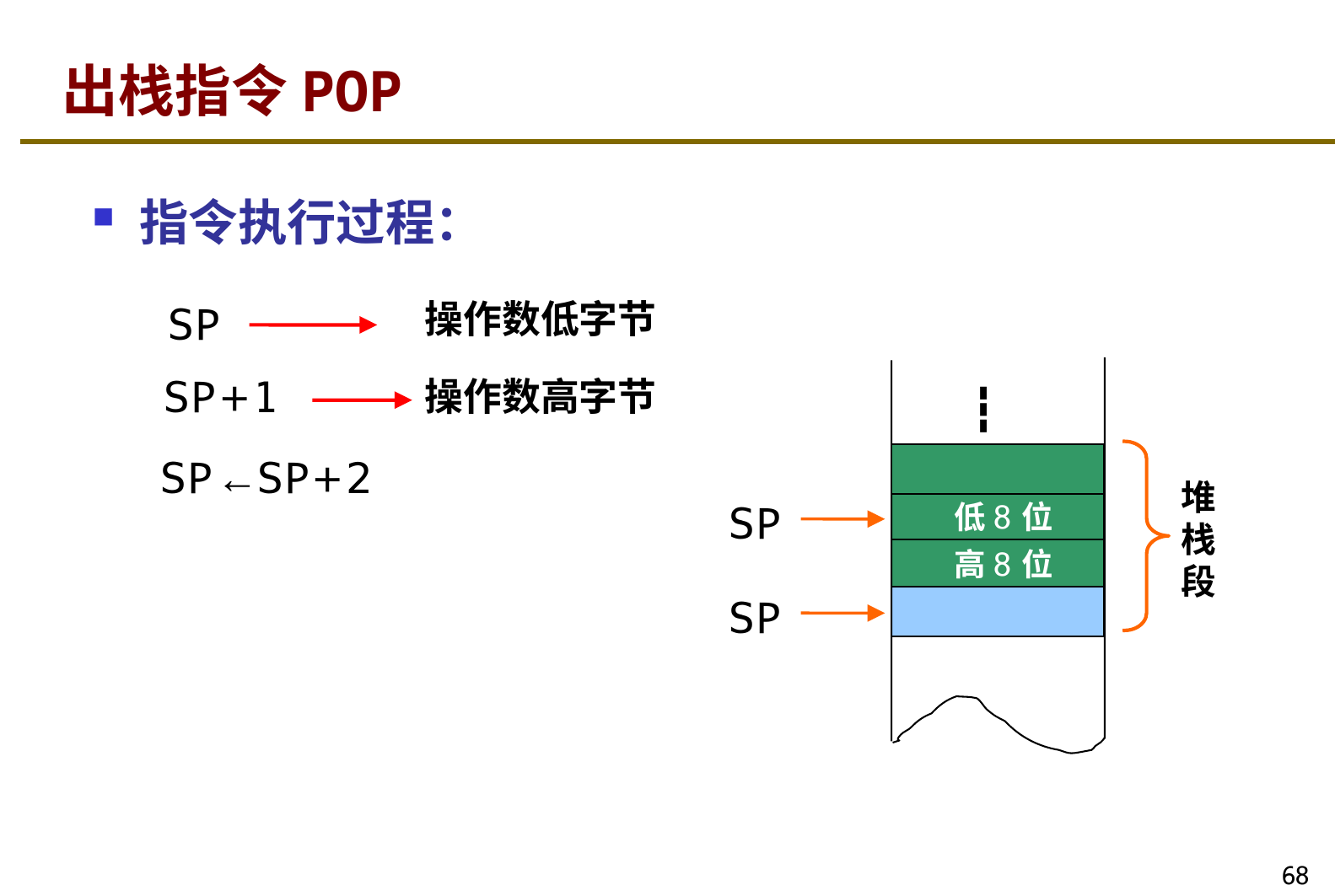

# 出栈指令POP
指令执行过程：
操作数低字节
SP

SP+1
操作数高字节
┇

SP←SP+2
堆栈段
SP
低8位

高8位

SP

68